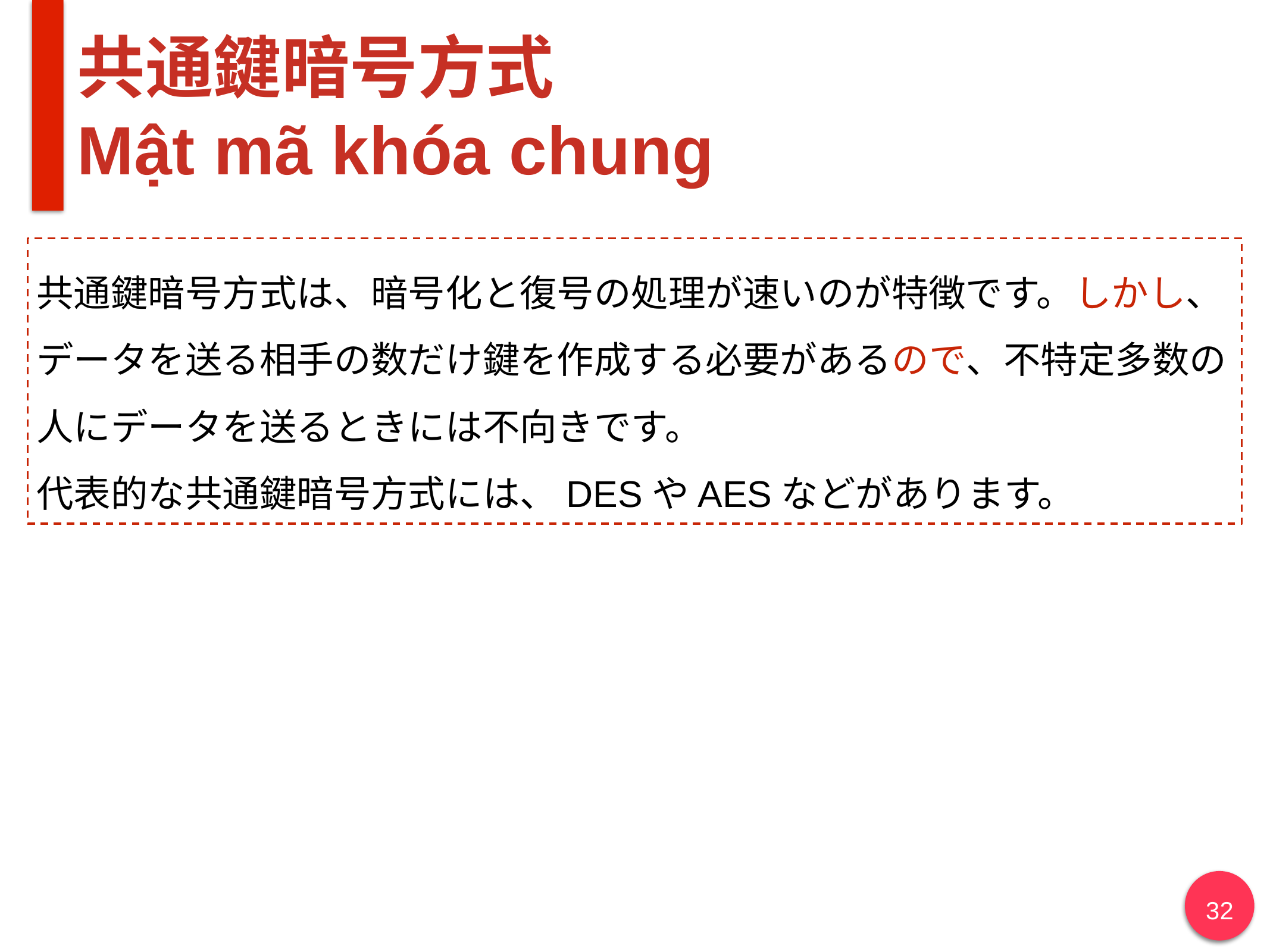

# 共通鍵暗号方式 Mật mã khóa chung
共通鍵暗号方式は、暗号化と復号の処理が速いのが特徴です。しかし、データを送る相手の数だけ鍵を作成する必要があるので、不特定多数の人にデータを送るときには不向きです。
代表的な共通鍵暗号方式には、DESやAESなどがあります。

32